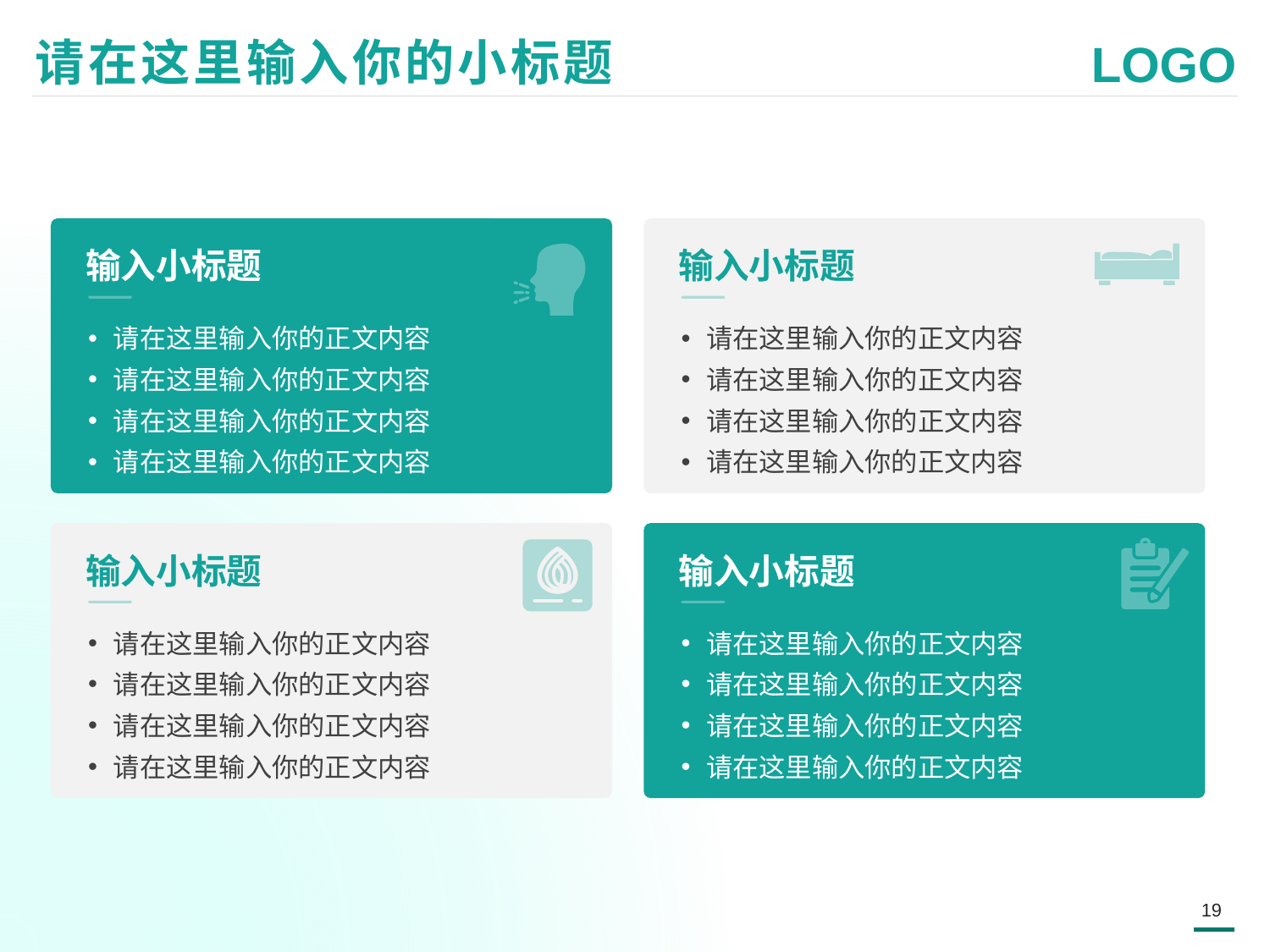

请在这里输入你的小标题

输入小标题
输入小标题

请在这里输入你的正文内容
请在这里输入你的正文内容
请在这里输入你的正文内容
请在这里输入你的正文内容
请在这里输入你的正文内容
请在这里输入你的正文内容
请在这里输入你的正文内容
请在这里输入你的正文内容

输入小标题
输入小标题
请在这里输入你的正文内容
请在这里输入你的正文内容
请在这里输入你的正文内容
请在这里输入你的正文内容
请在这里输入你的正文内容
请在这里输入你的正文内容
请在这里输入你的正文内容
请在这里输入你的正文内容